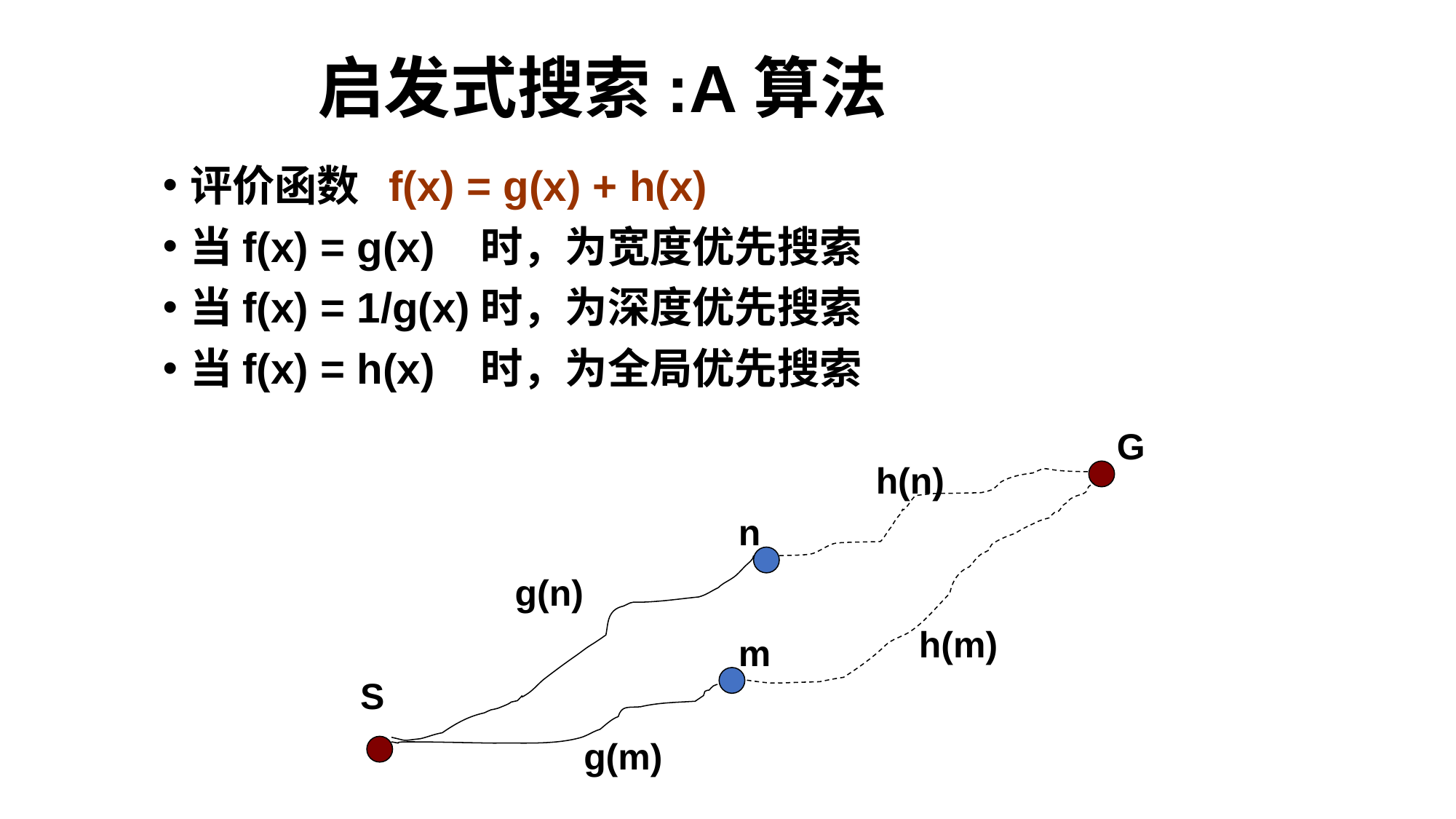

# 启发式搜索:A算法
评价函数  f(x) = g(x) + h(x)
当f(x) = g(x)   时，为宽度优先搜索
当f(x) = 1/g(x)时，为深度优先搜索
当f(x) = h(x)   时，为全局优先搜索
G
h(n)

n

g(n)
h(m)
m
S

g(m)